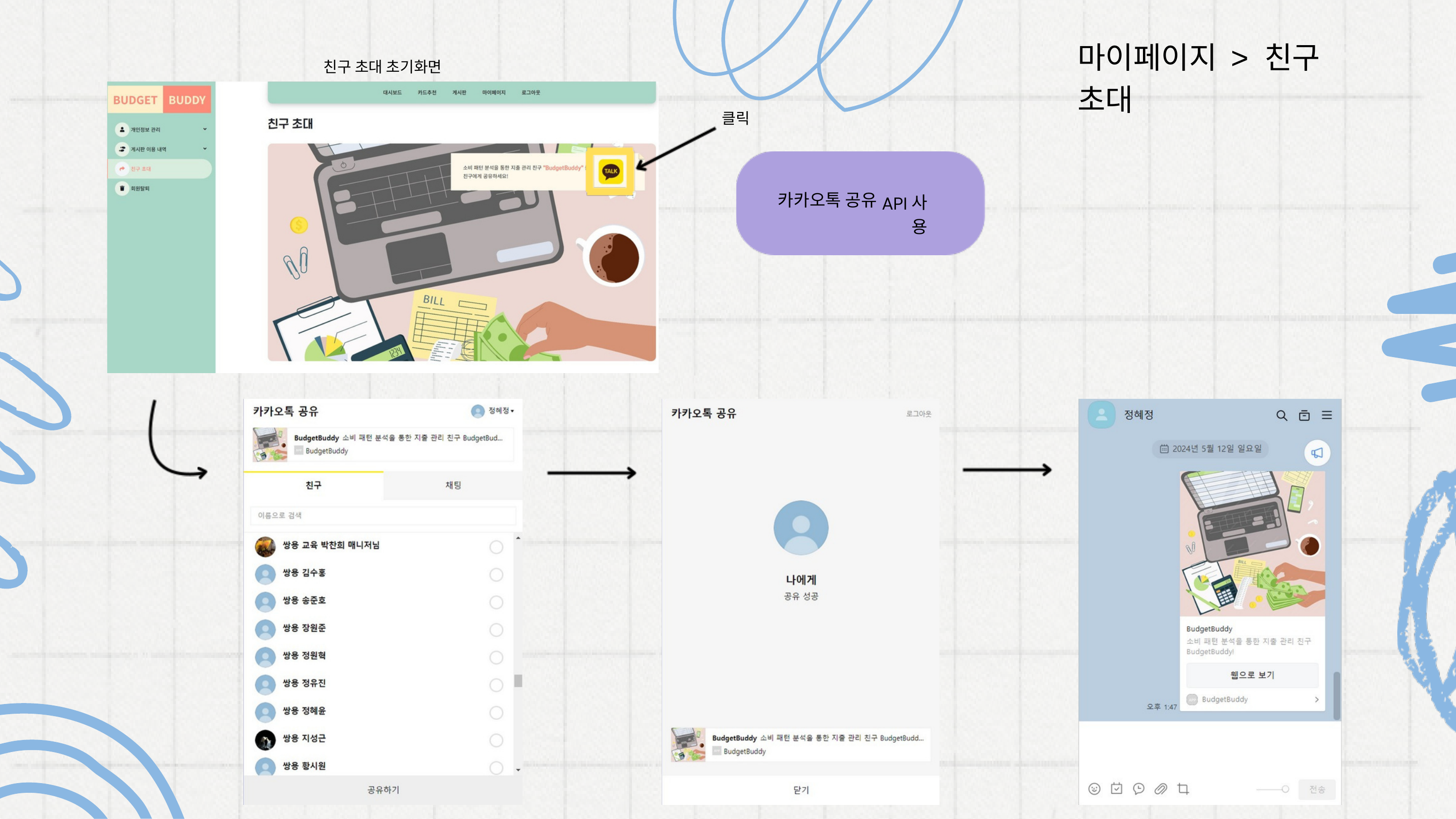

마이페이지 > 친구 초대
친구 초대 초기화면

클릭

카카오톡 공유
사용
 API